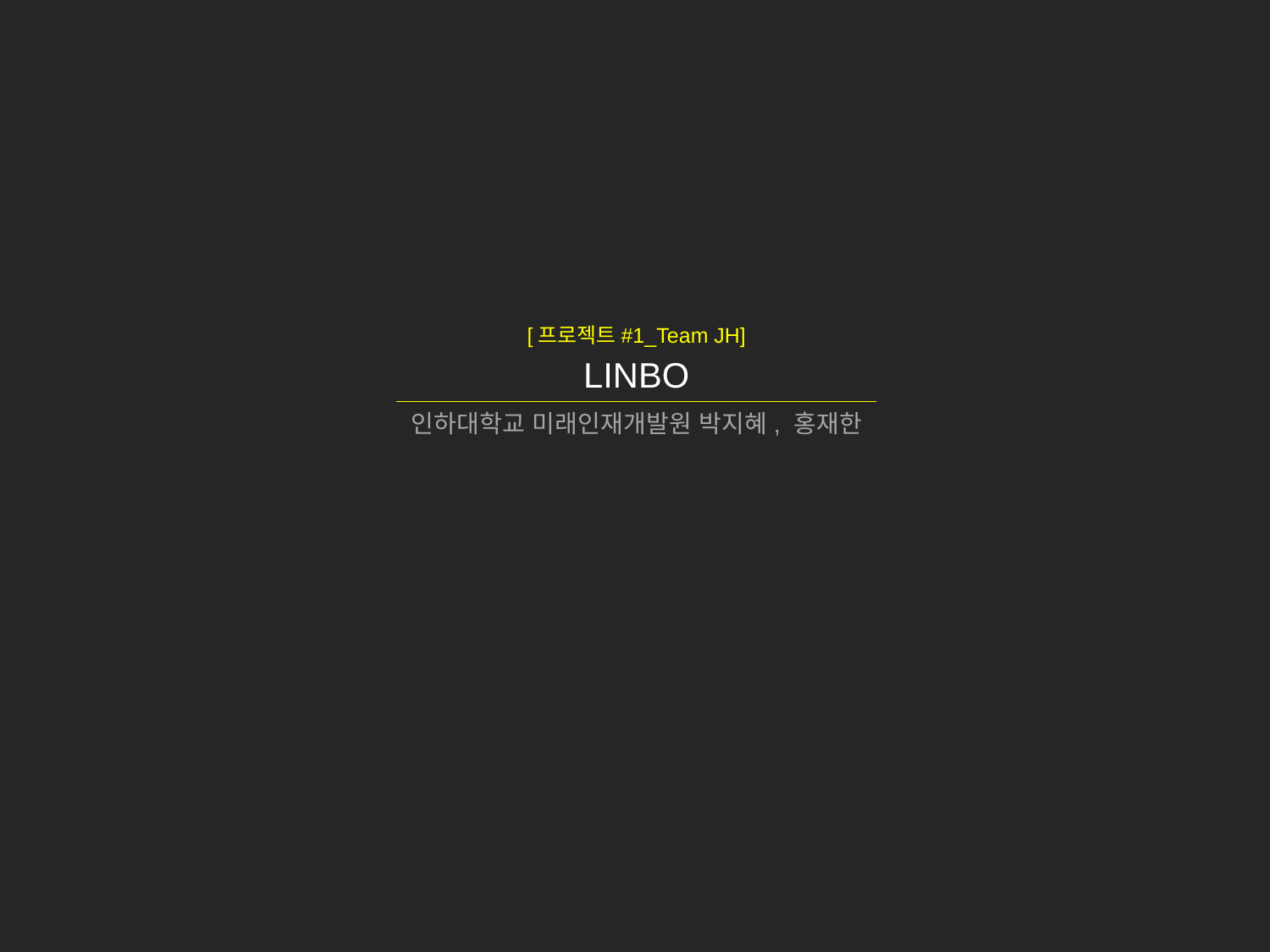

[프로젝트#1_Team JH]
LINBO
인하대학교 미래인재개발원 박지혜, 홍재한